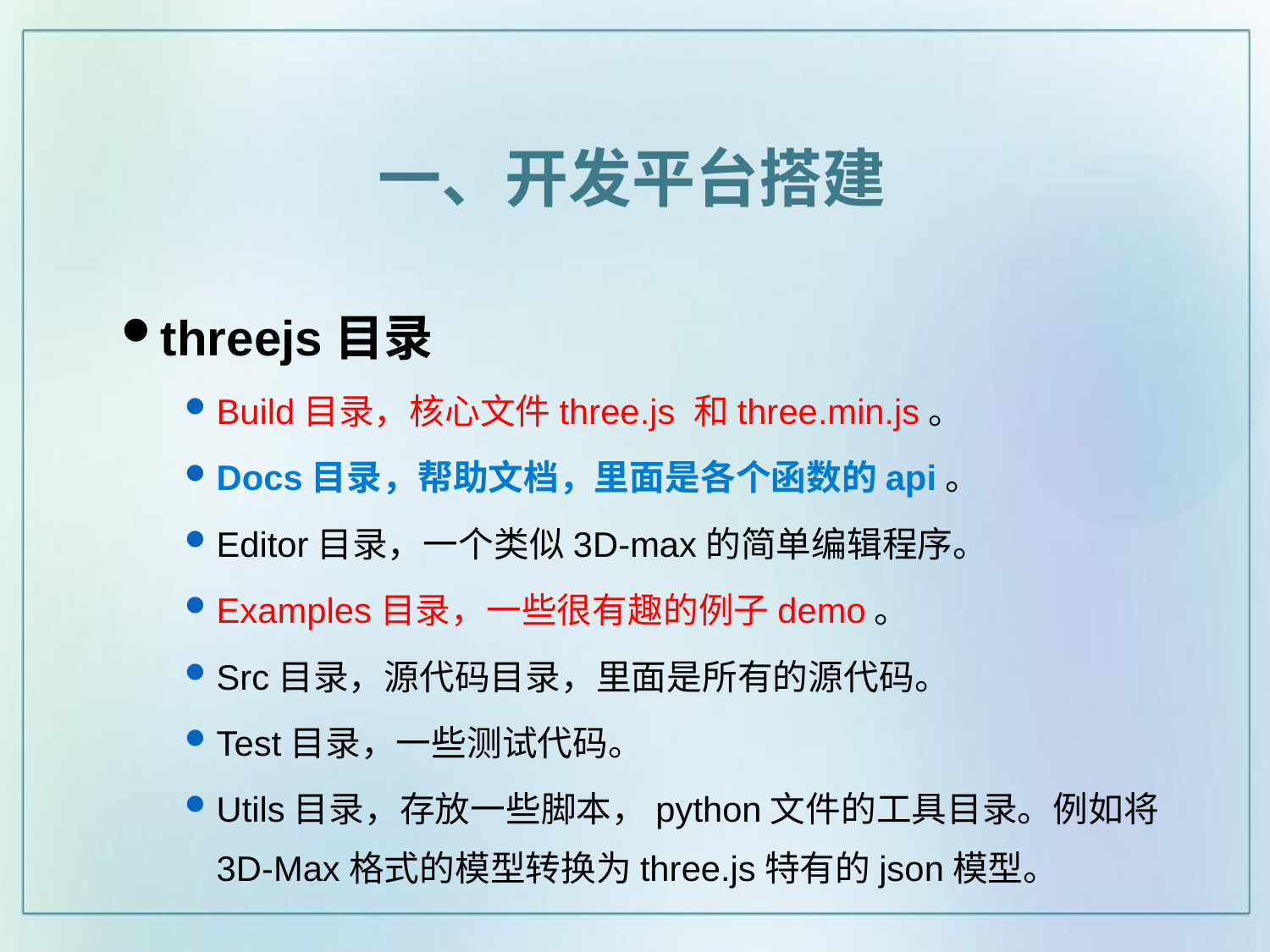

一、开发平台搭建
threejs目录
Build目录，核心文件three.js 和three.min.js。
Docs目录，帮助文档，里面是各个函数的api。
Editor目录，一个类似3D-max的简单编辑程序。
Examples目录，一些很有趣的例子demo。
Src目录，源代码目录，里面是所有的源代码。
Test目录，一些测试代码。
Utils目录，存放一些脚本，python文件的工具目录。例如将3D-Max格式的模型转换为three.js特有的json模型。